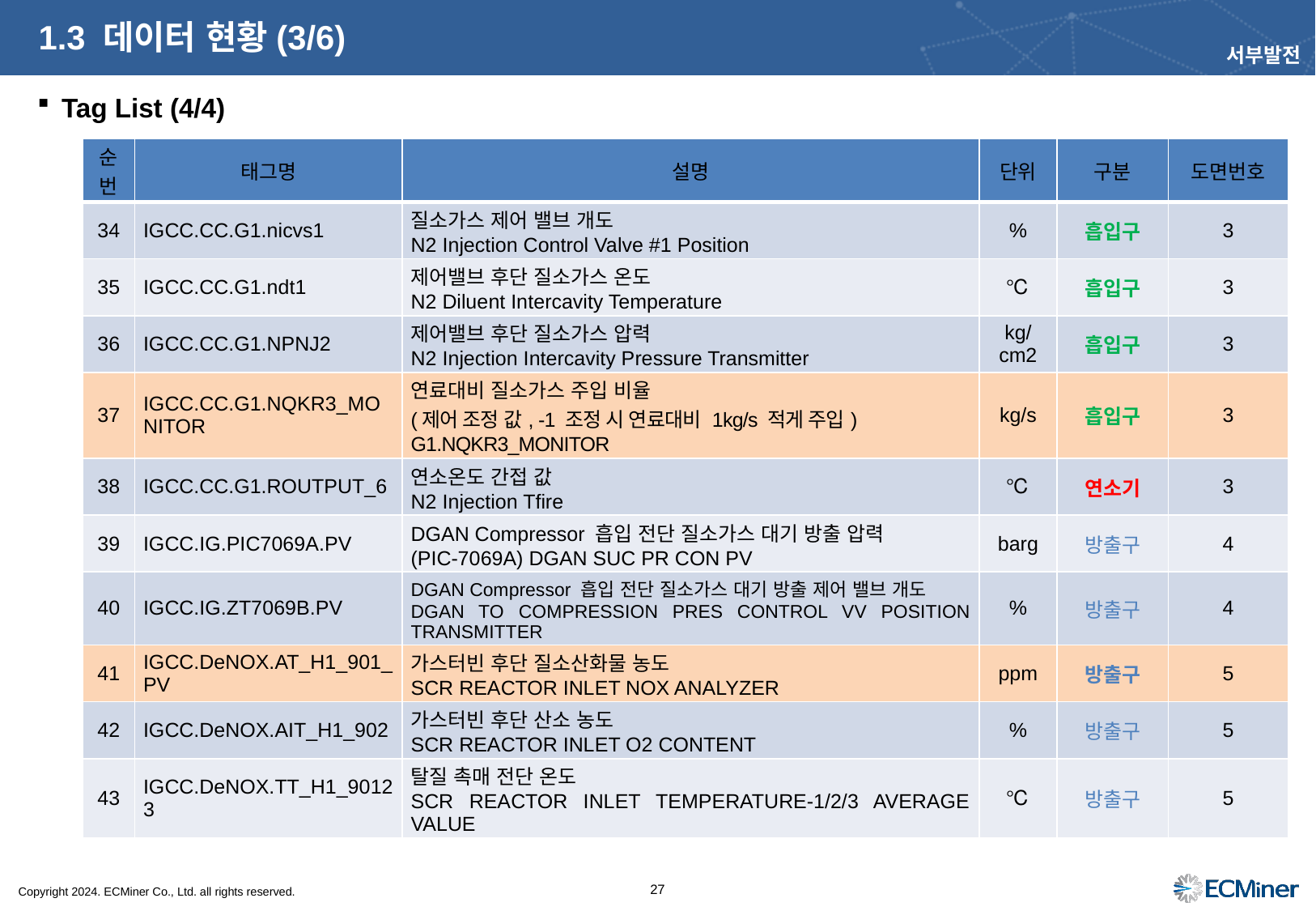

# 1.3 데이터 현황(3/6)
서부발전
Tag List (4/4)
| 순번 | 태그명 | 설명 | 단위 | 구분 | 도면번호 |
| --- | --- | --- | --- | --- | --- |
| 34 | IGCC.CC.G1.nicvs1 | 질소가스 제어 밸브 개도 N2 Injection Control Valve #1 Position | % | 흡입구 | 3 |
| 35 | IGCC.CC.G1.ndt1 | 제어밸브 후단 질소가스 온도 N2 Diluent Intercavity Temperature | ℃ | 흡입구 | 3 |
| 36 | IGCC.CC.G1.NPNJ2 | 제어밸브 후단 질소가스 압력 N2 Injection Intercavity Pressure Transmitter | kg/cm2 | 흡입구 | 3 |
| 37 | IGCC.CC.G1.NQKR3\_MONITOR | 연료대비 질소가스 주입 비율 (제어 조정 값, -1 조정 시 연료대비 1kg/s 적게 주입) G1.NQKR3\_MONITOR | kg/s | 흡입구 | 3 |
| 38 | IGCC.CC.G1.ROUTPUT\_6 | 연소온도 간접 값 N2 Injection Tfire | ℃ | 연소기 | 3 |
| 39 | IGCC.IG.PIC7069A.PV | DGAN Compressor 흡입 전단 질소가스 대기 방출 압력 (PIC-7069A) DGAN SUC PR CON PV | barg | 방출구 | 4 |
| 40 | IGCC.IG.ZT7069B.PV | DGAN Compressor 흡입 전단 질소가스 대기 방출 제어 밸브 개도 DGAN TO COMPRESSION PRES CONTROL VV POSITION TRANSMITTER | % | 방출구 | 4 |
| 41 | IGCC.DeNOX.AT\_H1\_901\_PV | 가스터빈 후단 질소산화물 농도 SCR REACTOR INLET NOX ANALYZER | ppm | 방출구 | 5 |
| 42 | IGCC.DeNOX.AIT\_H1\_902 | 가스터빈 후단 산소 농도 SCR REACTOR INLET O2 CONTENT | % | 방출구 | 5 |
| 43 | IGCC.DeNOX.TT\_H1\_90123 | 탈질 촉매 전단 온도 SCR REACTOR INLET TEMPERATURE-1/2/3 AVERAGE VALUE | ℃ | 방출구 | 5 |